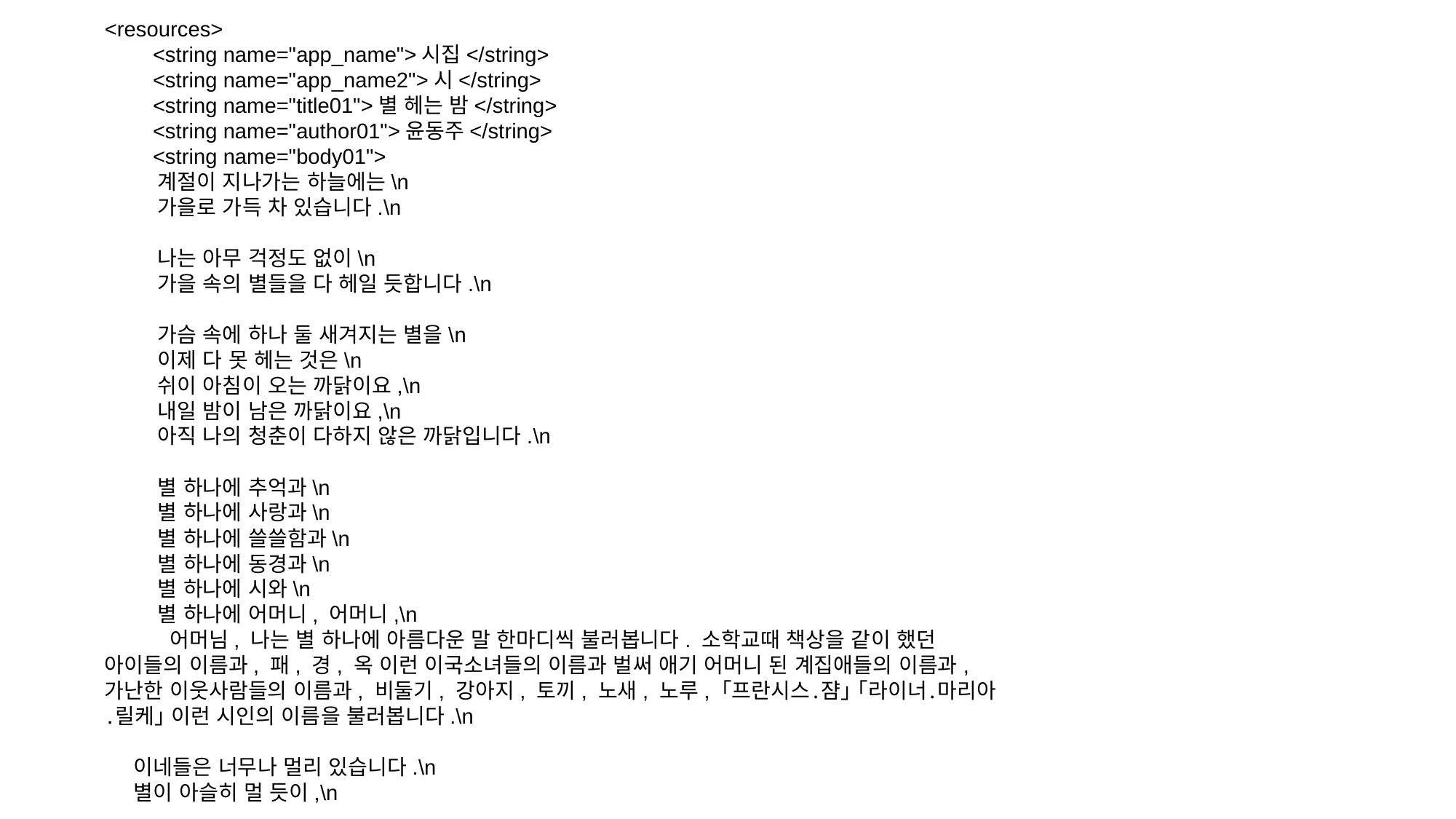

<resources>
        <string name="app_name">시집</string>
        <string name="app_name2">시</string>
        <string name="title01">별 헤는 밤</string>
        <string name="author01">윤동주</string>
        <string name="body01">
        계절이 지나가는 하늘에는\n
        가을로 가득 차 있습니다.\n

        나는 아무 걱정도 없이\n
        가을 속의 별들을 다 헤일 듯합니다.\n

        가슴 속에 하나 둘 새겨지는 별을\n
        이제 다 못 헤는 것은\n
        쉬이 아침이 오는 까닭이요,\n
        내일 밤이 남은 까닭이요,\n
        아직 나의 청춘이 다하지 않은 까닭입니다.\n

        별 하나에 추억과\n
        별 하나에 사랑과\n
        별 하나에 쓸쓸함과\n
        별 하나에 동경과\n
        별 하나에 시와\n
        별 하나에 어머니, 어머니,\n
          어머님, 나는 별 하나에 아름다운 말 한마디씩 불러봅니다. 소학교때 책상을 같이 했던 아이들의 이름과, 패, 경, 옥 이런 이국소녀들의 이름과 벌써 애기 어머니 된 계집애들의 이름과, 가난한 이웃사람들의 이름과, 비둘기, 강아지, 토끼, 노새, 노루, ｢프란시스․쟘｣ ｢라이너․마리아․릴케｣ 이런 시인의 이름을 불러봅니다.\n

    이네들은 너무나 멀리 있습니다.\n
    별이 아슬히 멀 듯이,\n